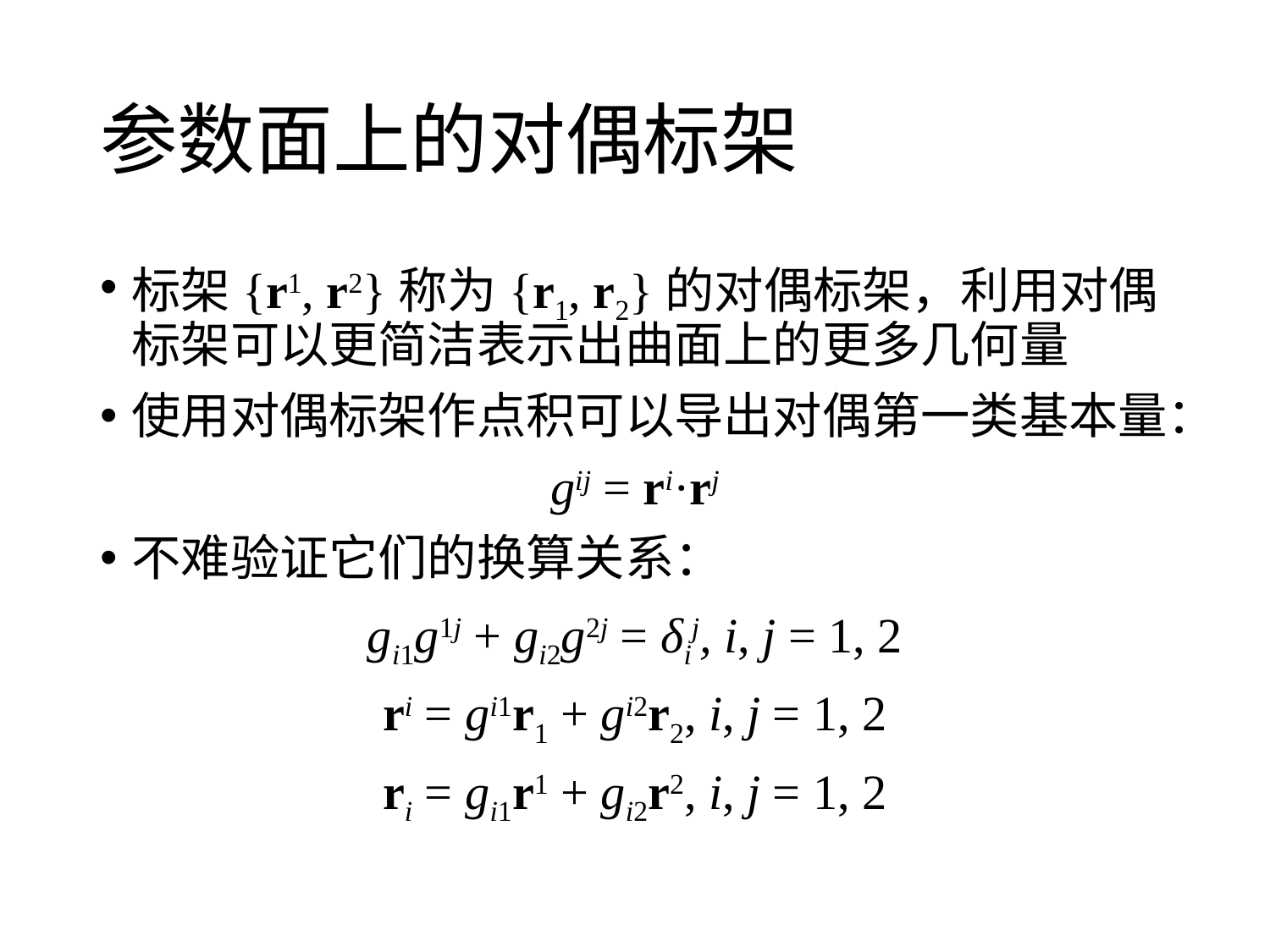

# 参数面上的对偶标架
标架{r1, r2}称为{r1, r2}的对偶标架，利用对偶标架可以更简洁表示出曲面上的更多几何量
使用对偶标架作点积可以导出对偶第一类基本量：
gij = ri·rj
不难验证它们的换算关系：
gi1g1j + gi2g2j = δij, i, j = 1, 2
ri = gi1r1 + gi2r2, i, j = 1, 2
ri = gi1r1 + gi2r2, i, j = 1, 2